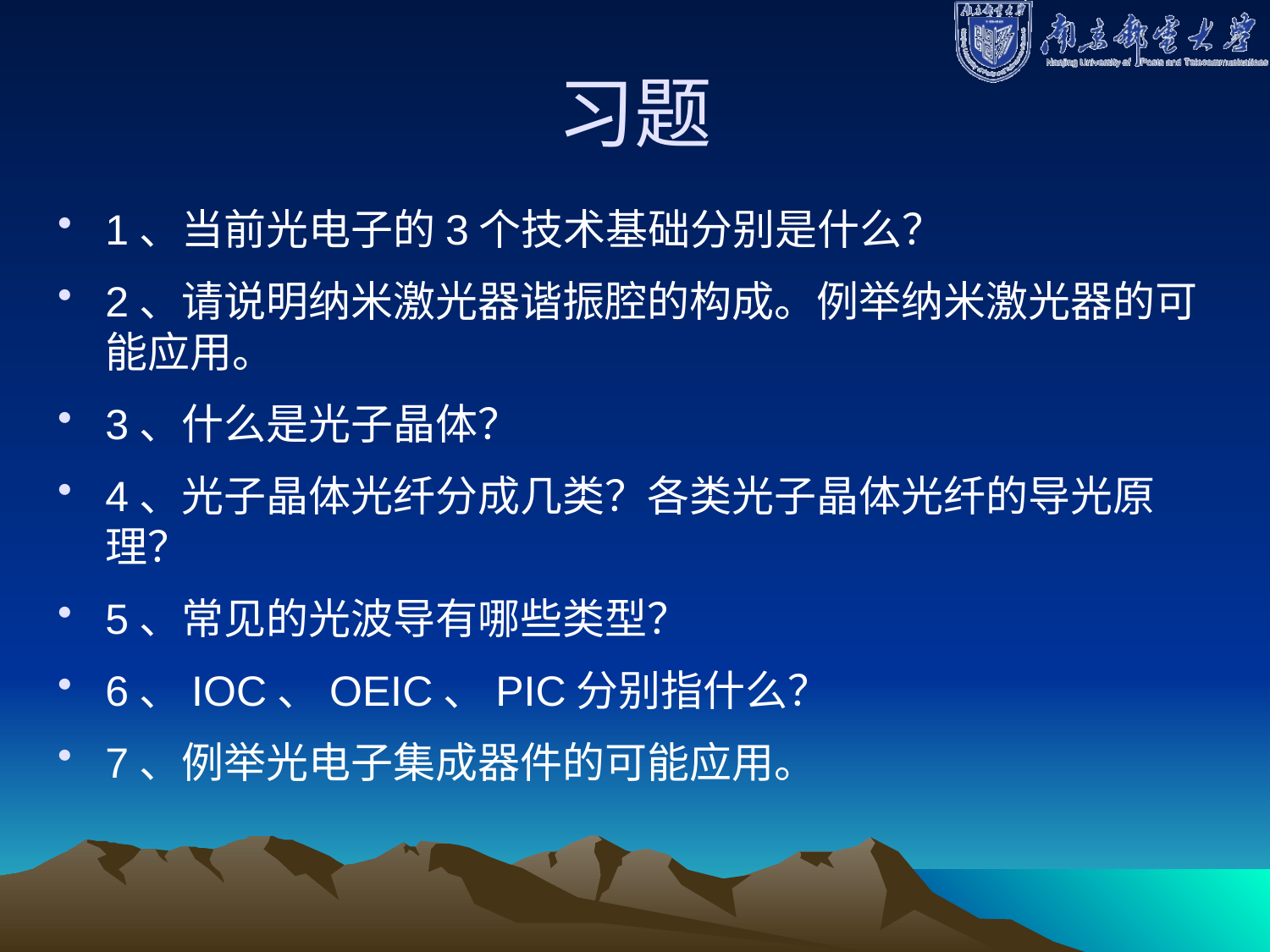

# 习题
1、当前光电子的3个技术基础分别是什么？
2、请说明纳米激光器谐振腔的构成。例举纳米激光器的可能应用。
3、什么是光子晶体？
4、光子晶体光纤分成几类？各类光子晶体光纤的导光原理？
5、常见的光波导有哪些类型？
6、IOC、OEIC、PIC分别指什么？
7、例举光电子集成器件的可能应用。

86